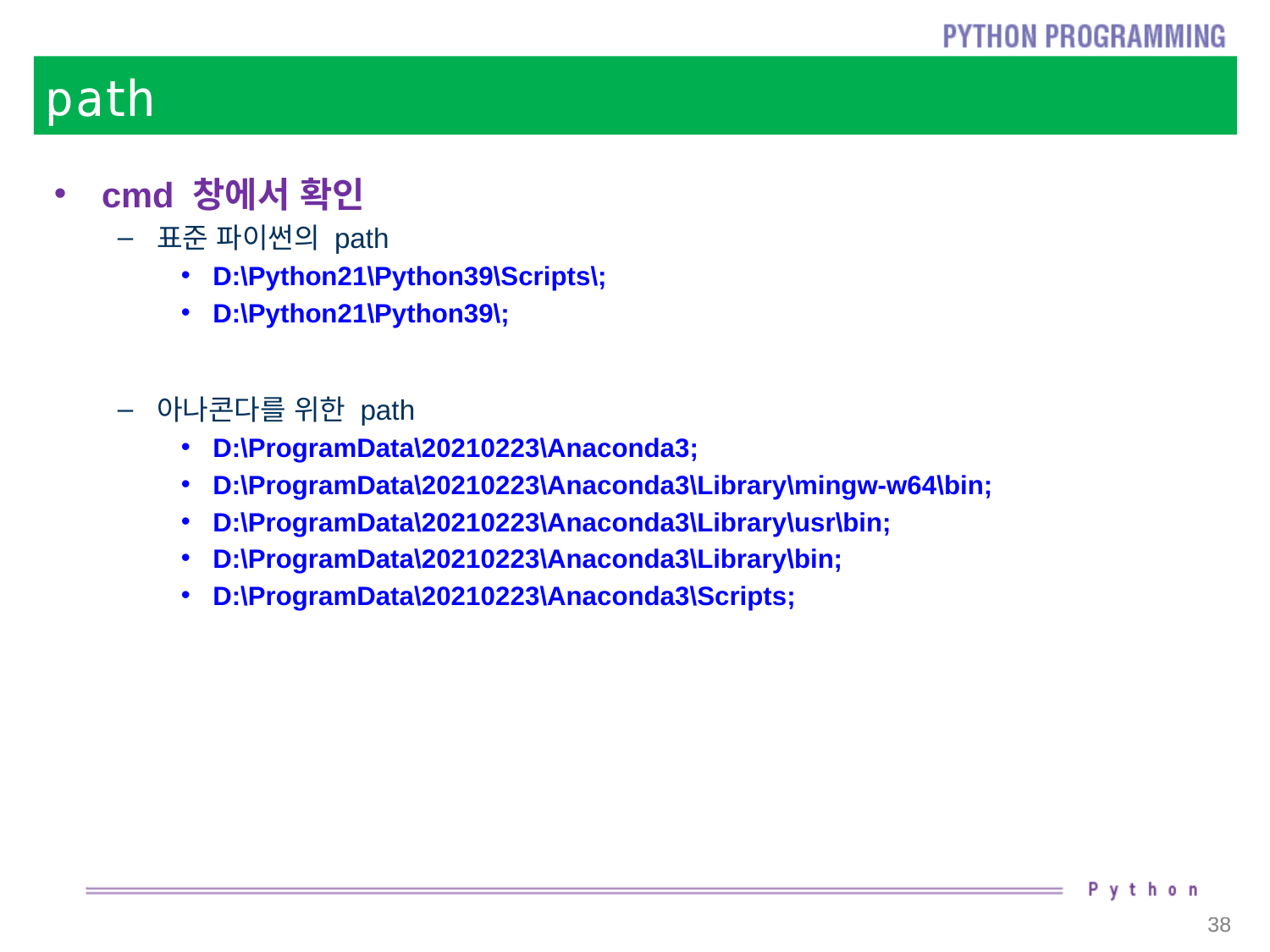

# path
cmd 창에서 확인
표준 파이썬의 path
D:\Python21\Python39\Scripts\;
D:\Python21\Python39\;

아나콘다를 위한 path
D:\ProgramData\20210223\Anaconda3;
D:\ProgramData\20210223\Anaconda3\Library\mingw-w64\bin;
D:\ProgramData\20210223\Anaconda3\Library\usr\bin;
D:\ProgramData\20210223\Anaconda3\Library\bin;
D:\ProgramData\20210223\Anaconda3\Scripts;
38